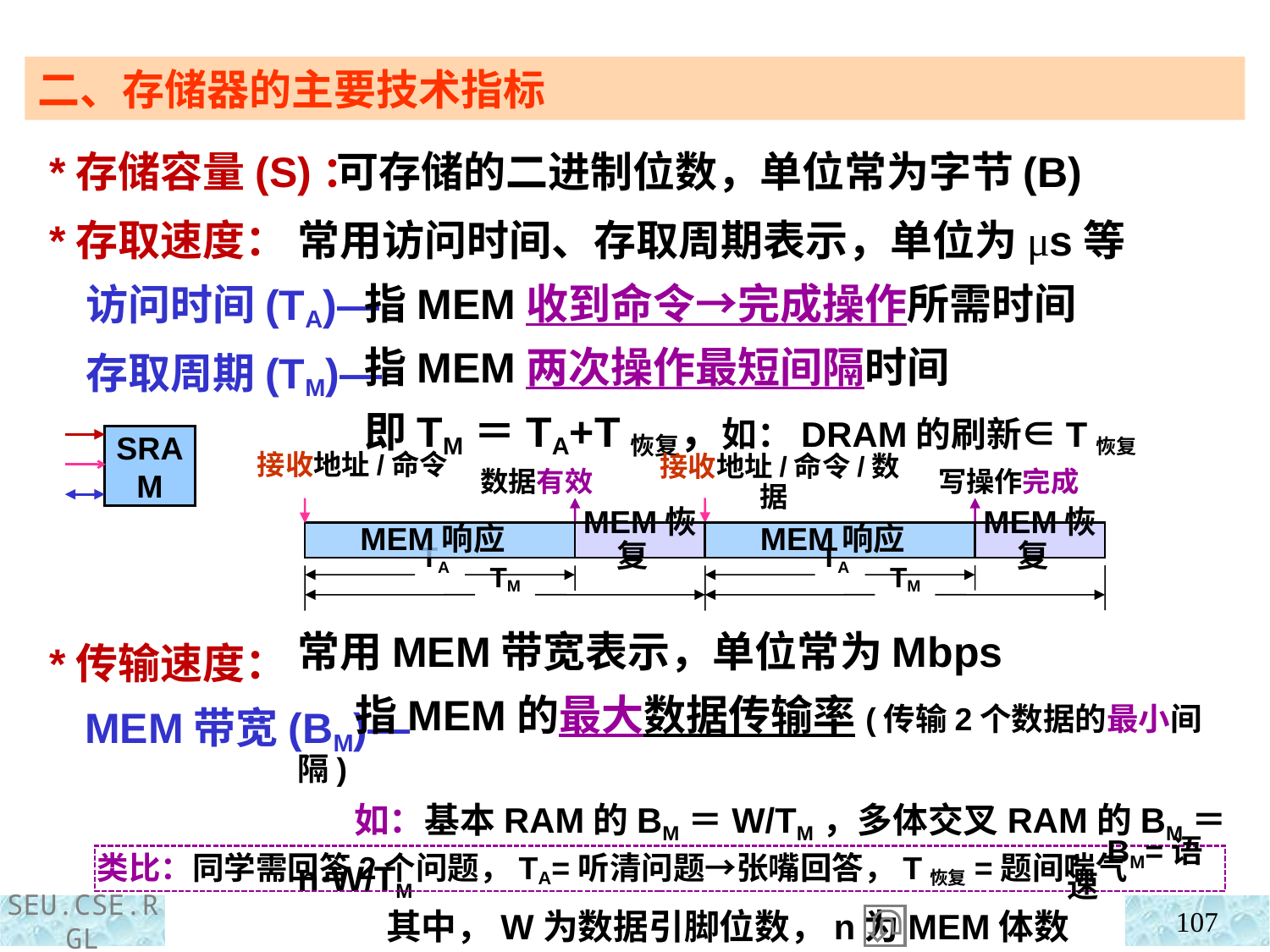

二、存储器的主要技术指标
 *存储容量(S)：
 *存取速度：
    访问时间(TA)—
    存取周期(TM)—

 *传输速度：
    MEM带宽(BM)—
   可存储的二进制位数，单位常为字节(B)
常用访问时间、存取周期表示，单位为μs等
      指MEM收到命令→完成操作所需时间
      指MEM两次操作最短间隔时间
      即TM＝TA+T恢复，如：DRAM的刷新∈T恢复
SRAM
接收地址/命令
数据有效
接收地址/命令/数据
写操作完成

MEM响应
MEM响应
TA
TA

MEM恢复
MEM恢复

TM
TM

常用MEM带宽表示，单位常为Mbps
     指MEM的最大数据传输率(传输2个数据的最小间隔)
      如：基本RAM的BM＝W/TM，多体交叉RAM的BM＝n·W/TM
          其中，W为数据引脚位数，n为MEM体数
，BM=语速
类比：同学需回答2个问题，TA=听清问题→张嘴回答，T恢复=题间喘气
107